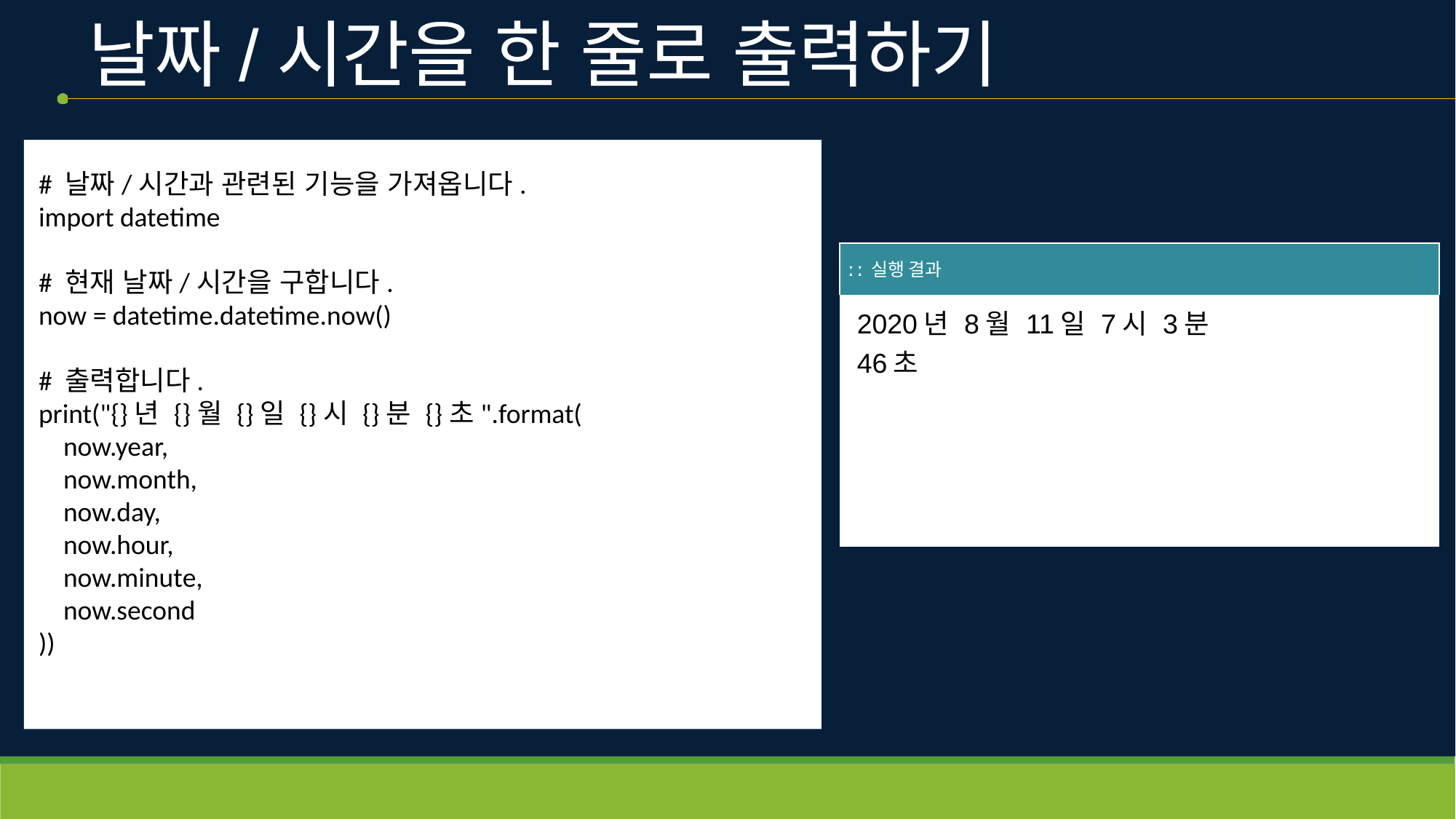

# 날짜/시간을 한 줄로 출력하기

# 날짜/시간과 관련된 기능을 가져옵니다.
import datetime
# 현재 날짜/시간을 구합니다.
now = datetime.datetime.now()
# 출력합니다.
print("{}년 {}월 {}일 {}시 {}분 {}초".format(
    now.year,
    now.month,
    now.day,
    now.hour,
    now.minute,
    now.second
))

| ː ː 실행 결과 |
| --- |
| 2020년 8월 11일 7시 3분 46초 |